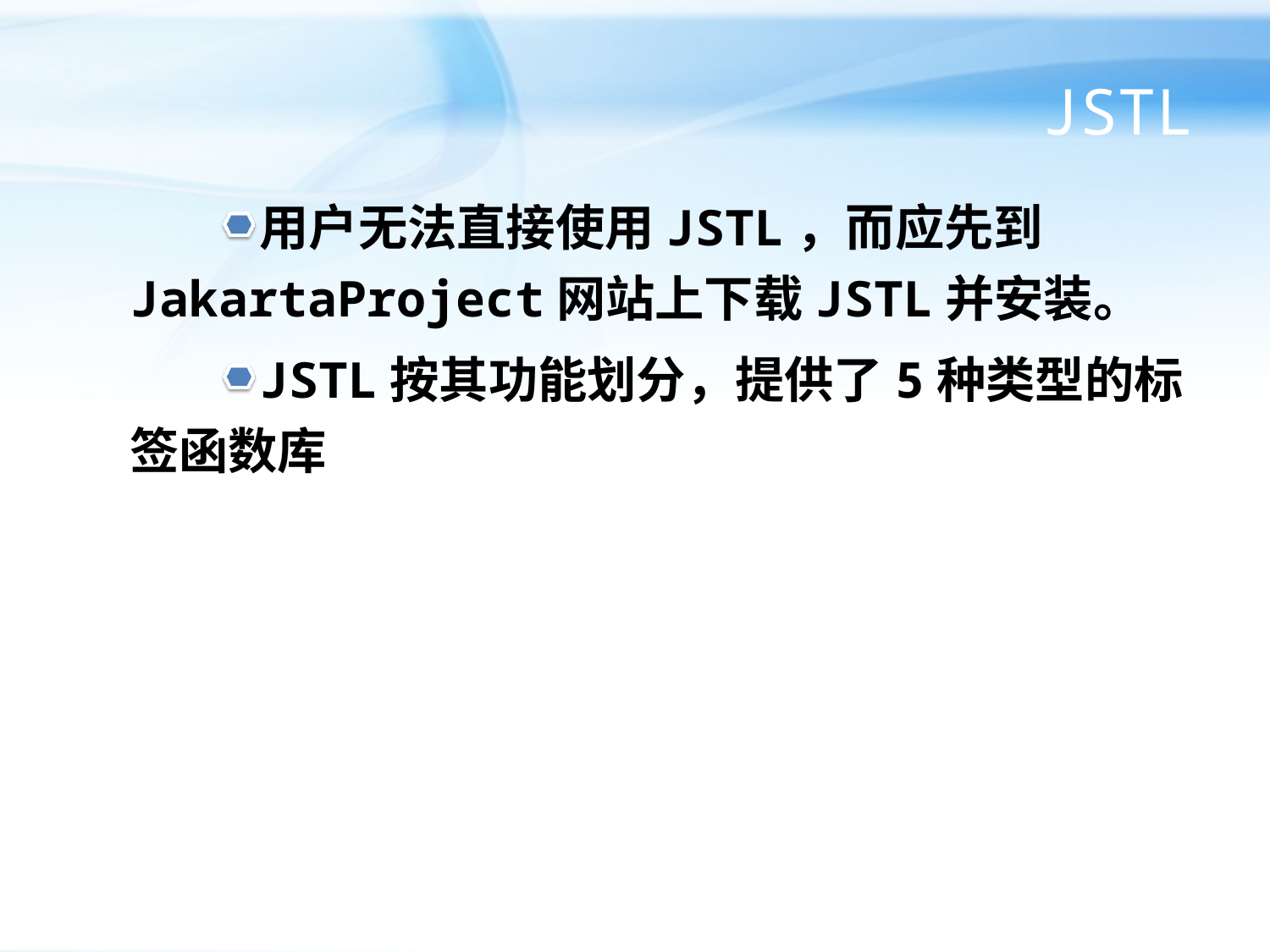

# JSTL
用户无法直接使用JSTL，而应先到JakartaProject网站上下载JSTL并安装。
JSTL按其功能划分，提供了5种类型的标签函数库